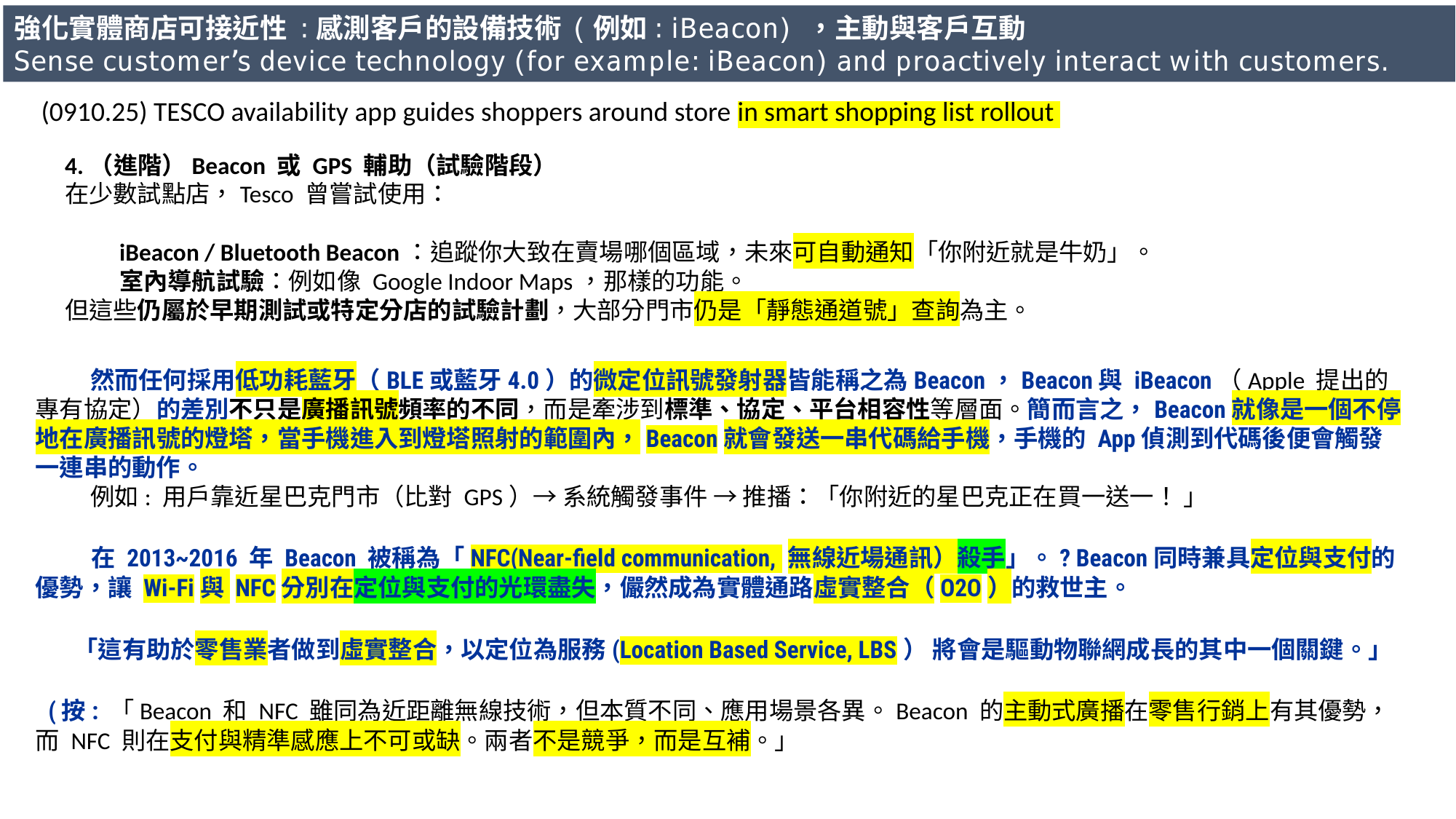

強化實體商店可接近性 :感測客戶的設備技術 (例如: iBeacon) ，主動與客戶互動                                                             Sense customer’s device technology (for example: iBeacon) and proactively interact with customers.
(0910.25) TESCO availability app guides shoppers around store in smart shopping list rollout

4.（進階）Beacon 或 GPS 輔助（試驗階段）
在少數試點店，Tesco 曾嘗試使用：

iBeacon / Bluetooth Beacon：追蹤你大致在賣場哪個區域，未來可自動通知「你附近就是牛奶」。
室內導航試驗：例如像 Google Indoor Maps，那樣的功能。
但這些仍屬於早期測試或特定分店的試驗計劃，大部分門市仍是「靜態通道號」查詢為主。
         然而任何採用低功耗藍牙（BLE或藍牙4.0）的微定位訊號發射器皆能稱之為Beacon，Beacon與 iBeacon（Apple 提出的專有協定）的差別不只是廣播訊號頻率的不同，而是牽涉到標準、協定、平台相容性等層面。簡而言之，Beacon就像是一個不停地在廣播訊號的燈塔，當手機進入到燈塔照射的範圍內，Beacon就會發送一串代碼給手機，手機的 App偵測到代碼後便會觸發一連串的動作。
         例如: 用戶靠近星巴克門市（比對 GPS）→ 系統觸發事件 → 推播：「你附近的星巴克正在買一送一！ 」

        在 2013~2016 年 Beacon 被稱為「NFC(Near-field communication, 無線近場通訊）殺手」。? Beacon同時兼具定位與支付的優勢，讓 Wi-Fi與 NFC分別在定位與支付的光環盡失，儼然成為實體通路虛實整合（O2O）的救世主。

      「這有助於零售業者做到虛實整合，以定位為服務(Location Based Service, LBS） 將會是驅動物聯網成長的其中一個關鍵。」

  (按: 「Beacon 和 NFC 雖同為近距離無線技術，但本質不同、應用場景各異。Beacon 的主動式廣播在零售行銷上有其優勢，而 NFC 則在支付與精準感應上不可或缺。兩者不是競爭，而是互補。」